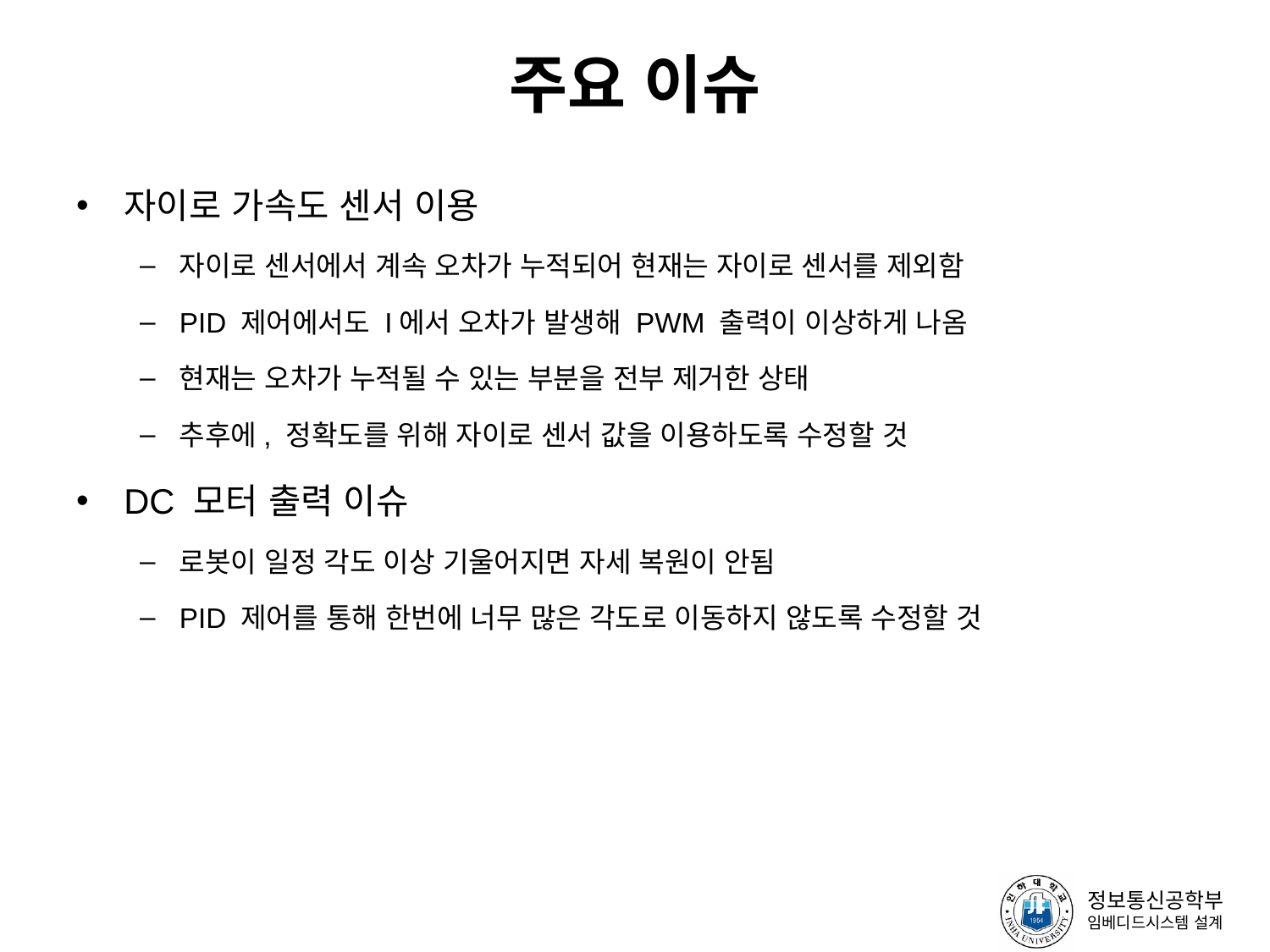

# 주요 이슈
자이로 가속도 센서 이용
자이로 센서에서 계속 오차가 누적되어 현재는 자이로 센서를 제외함
PID 제어에서도 I에서 오차가 발생해 PWM 출력이 이상하게 나옴
현재는 오차가 누적될 수 있는 부분을 전부 제거한 상태
추후에, 정확도를 위해 자이로 센서 값을 이용하도록 수정할 것
DC 모터 출력 이슈
로봇이 일정 각도 이상 기울어지면 자세 복원이 안됨
PID 제어를 통해 한번에 너무 많은 각도로 이동하지 않도록 수정할 것